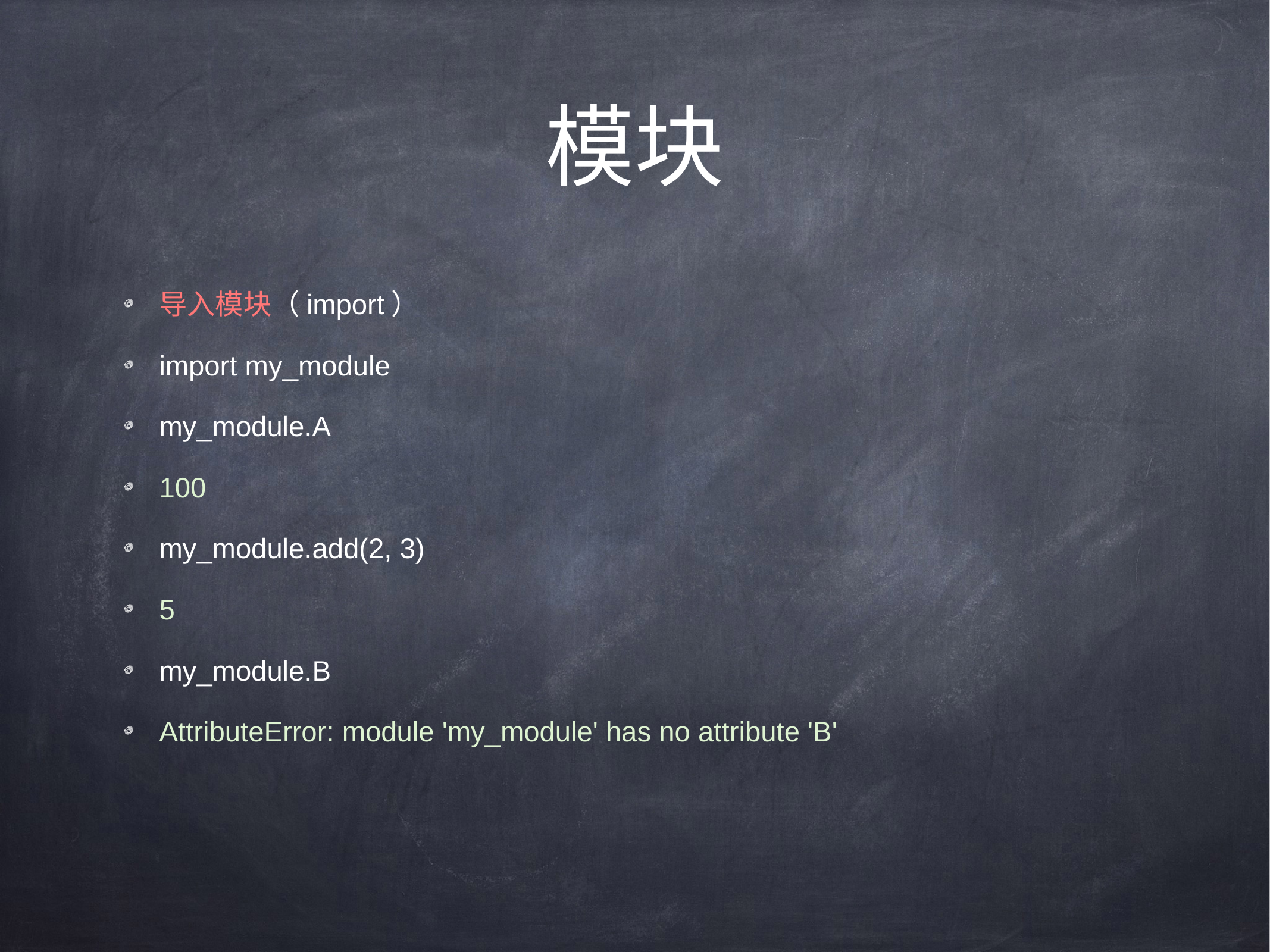

# 模块
导入模块（import）
import my_module
my_module.A
100
my_module.add(2, 3)
5
my_module.B
AttributeError: module 'my_module' has no attribute 'B'